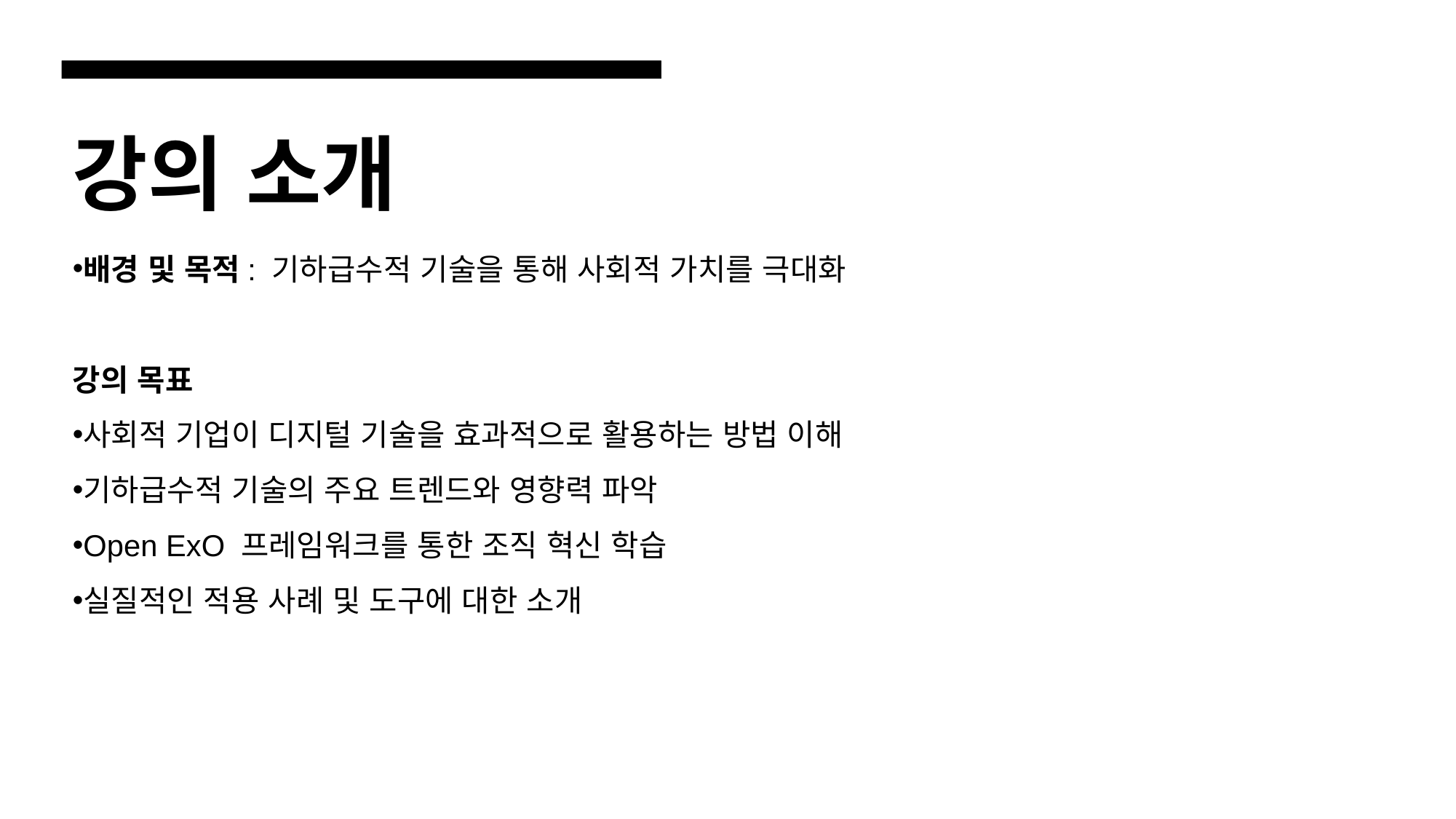

# 강의 소개
배경 및 목적: 기하급수적 기술을 통해 사회적 가치를 극대화

강의 목표
사회적 기업이 디지털 기술을 효과적으로 활용하는 방법 이해
기하급수적 기술의 주요 트렌드와 영향력 파악
Open ExO 프레임워크를 통한 조직 혁신 학습
실질적인 적용 사례 및 도구에 대한 소개